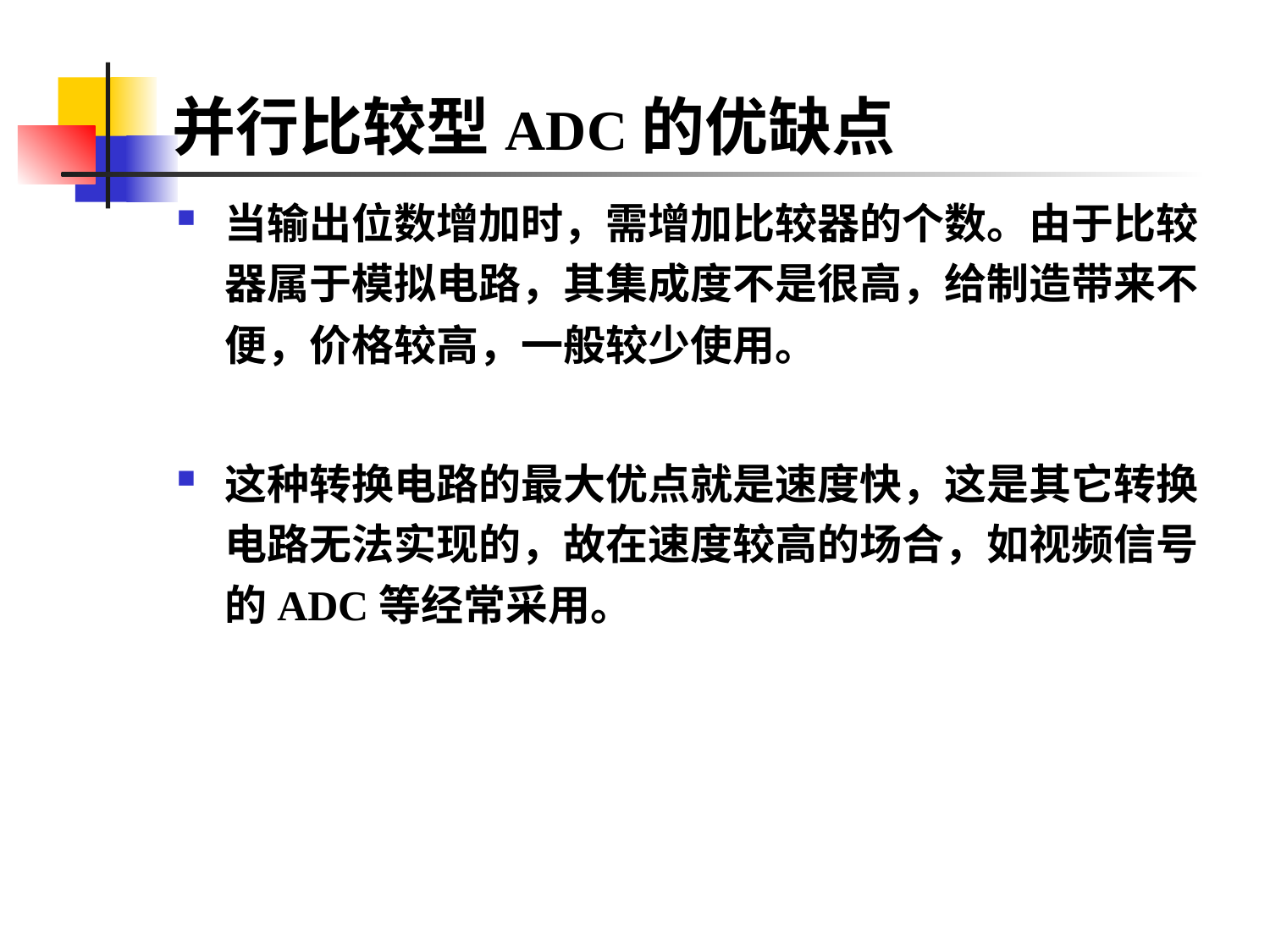

# 并行比较型ADC的优缺点
当输出位数增加时，需增加比较器的个数。由于比较器属于模拟电路，其集成度不是很高，给制造带来不便，价格较高，一般较少使用。

这种转换电路的最大优点就是速度快，这是其它转换电路无法实现的，故在速度较高的场合，如视频信号的ADC等经常采用。